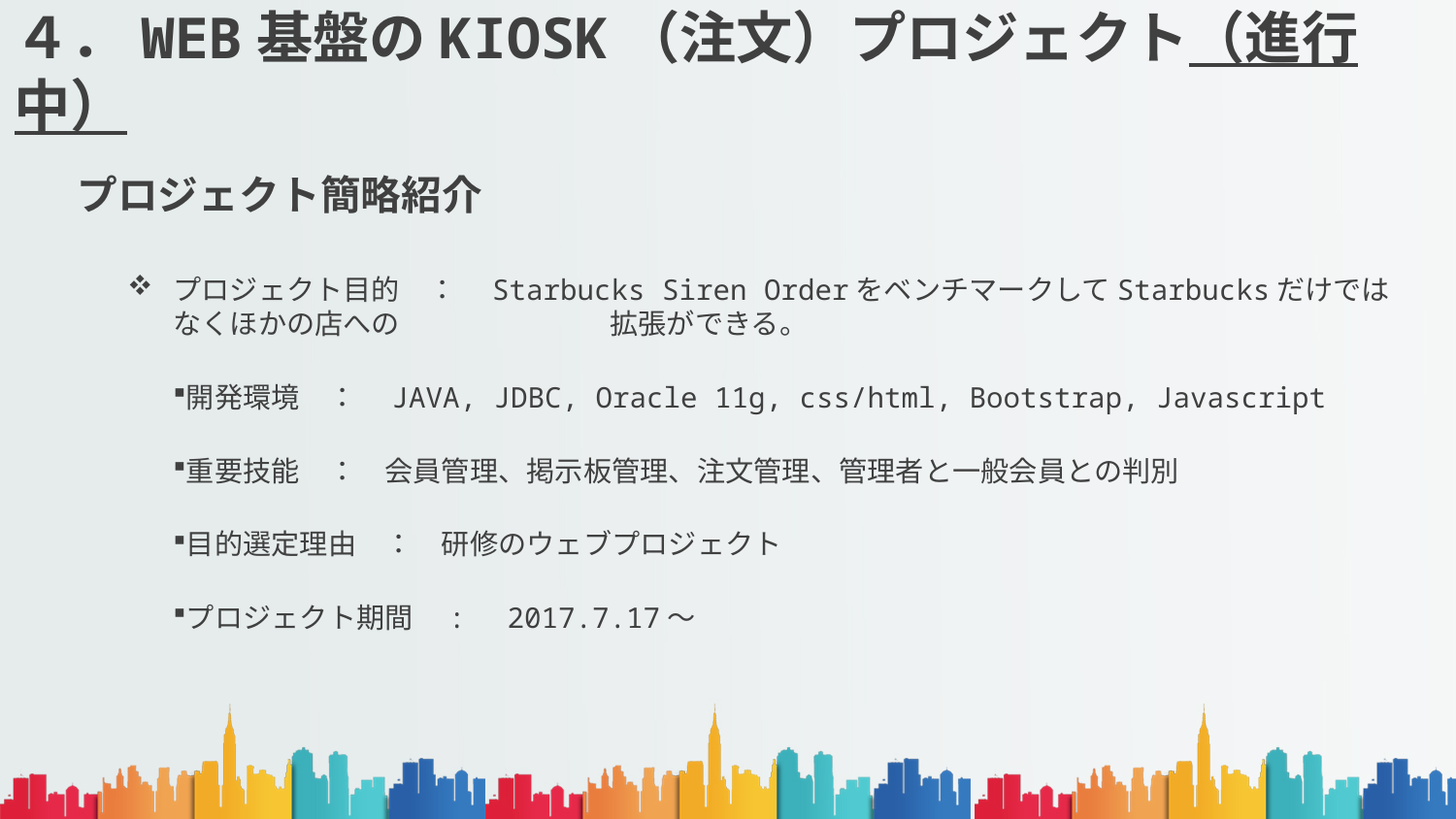

# ４．WEB基盤のKIOSK（注文）プロジェクト（進行中）
プロジェクト簡略紹介
プロジェクト目的　：　Starbucks Siren OrderをベンチマークしてStarbucksだけではなくほかの店への		拡張ができる。
開発環境　：　JAVA, JDBC, Oracle 11g, css/html, Bootstrap, Javascript
重要技能　：　会員管理、掲示板管理、注文管理、管理者と一般会員との判別
目的選定理由　：　研修のウェブプロジェクト
プロジェクト期間　:　2017.7.17～